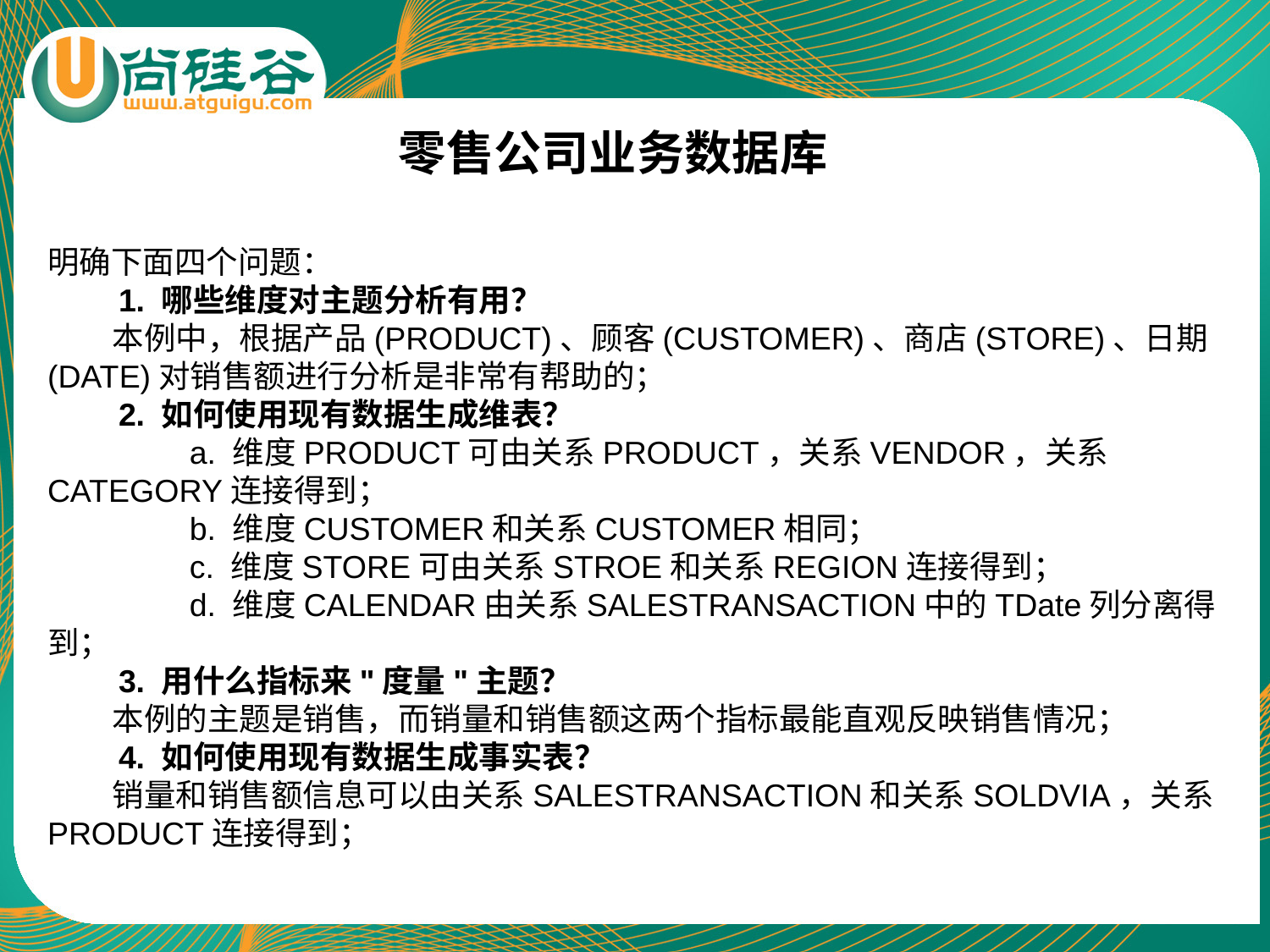

# 零售公司业务数据库
明确下面四个问题：
        1. 哪些维度对主题分析有用？
        本例中，根据产品(PRODUCT)、顾客(CUSTOMER)、商店(STORE)、日期(DATE)对销售额进行分析是非常有帮助的；
        2. 如何使用现有数据生成维表？
                a. 维度PRODUCT可由关系PRODUCT，关系VENDOR，关系CATEGORY连接得到；
                b. 维度CUSTOMER和关系CUSTOMER相同；
                c. 维度STORE可由关系STROE和关系REGION连接得到；
                d. 维度CALENDAR由关系SALESTRANSACTION中的TDate列分离得到；
        3. 用什么指标来"度量"主题？
        本例的主题是销售，而销量和销售额这两个指标最能直观反映销售情况；
        4. 如何使用现有数据生成事实表？
        销量和销售额信息可以由关系SALESTRANSACTION和关系SOLDVIA，关系PRODUCT连接得到；